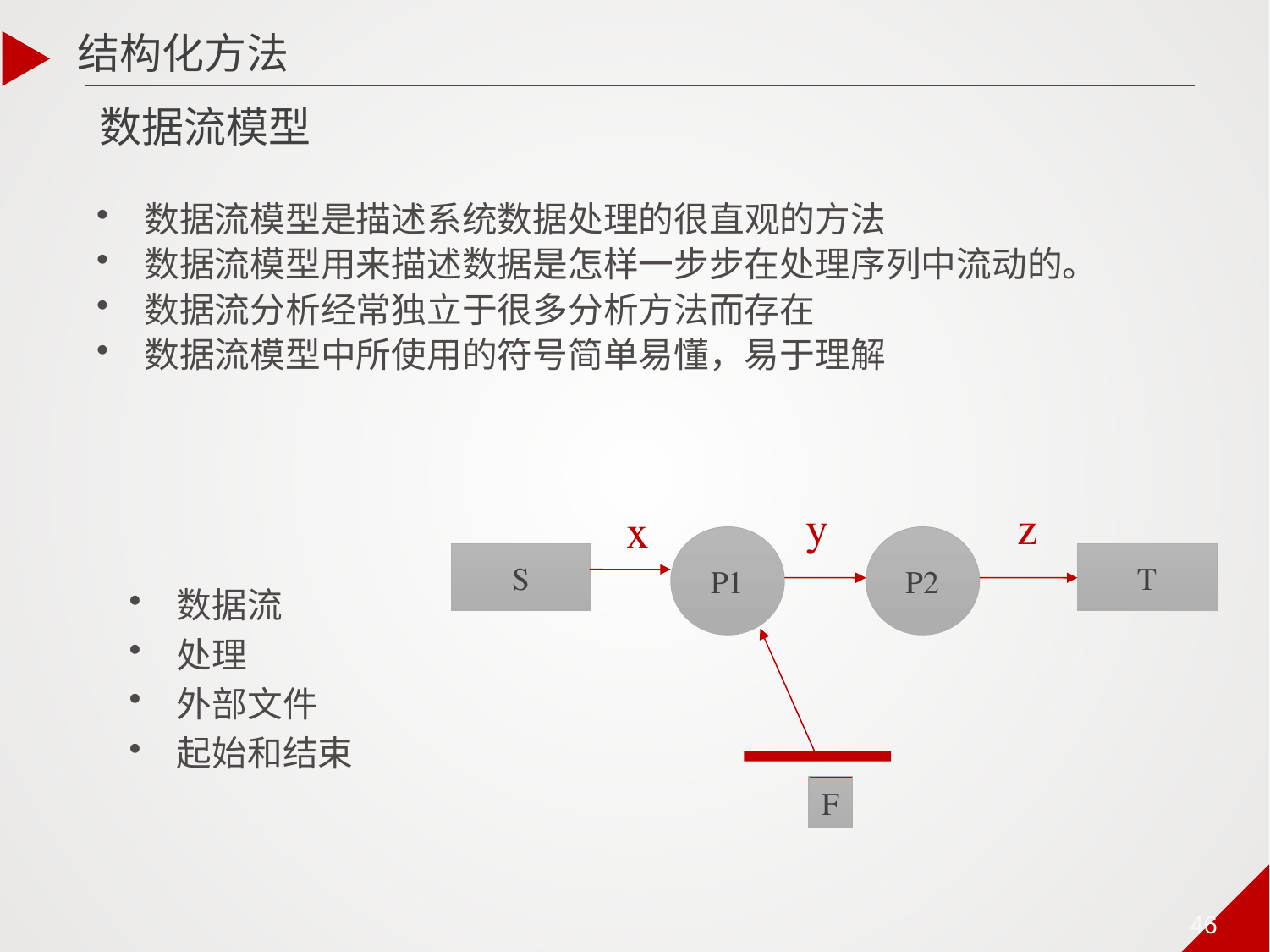

结构化方法

# 数据流模型
数据流模型是描述系统数据处理的很直观的方法
数据流模型用来描述数据是怎样一步步在处理序列中流动的。
数据流分析经常独立于很多分析方法而存在
数据流模型中所使用的符号简单易懂，易于理解
y
z
x
P1
P2
S
T

数据流
处理
外部文件
起始和结束

F